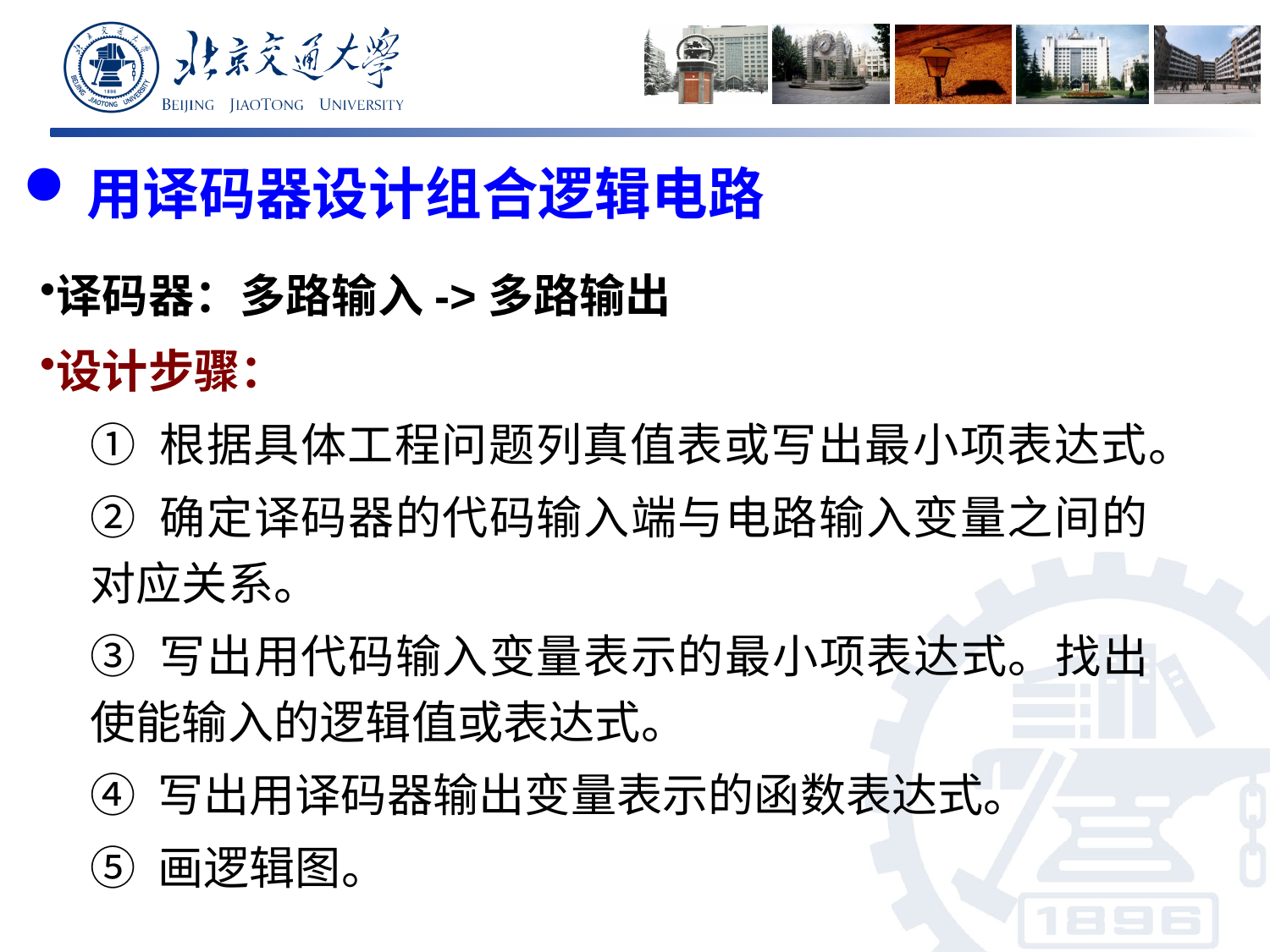

# 用译码器设计组合逻辑电路
译码器：多路输入->多路输出
设计步骤：
① 根据具体工程问题列真值表或写出最小项表达式。
② 确定译码器的代码输入端与电路输入变量之间的对应关系。
③ 写出用代码输入变量表示的最小项表达式。找出使能输入的逻辑值或表达式。
④ 写出用译码器输出变量表示的函数表达式。
⑤ 画逻辑图。